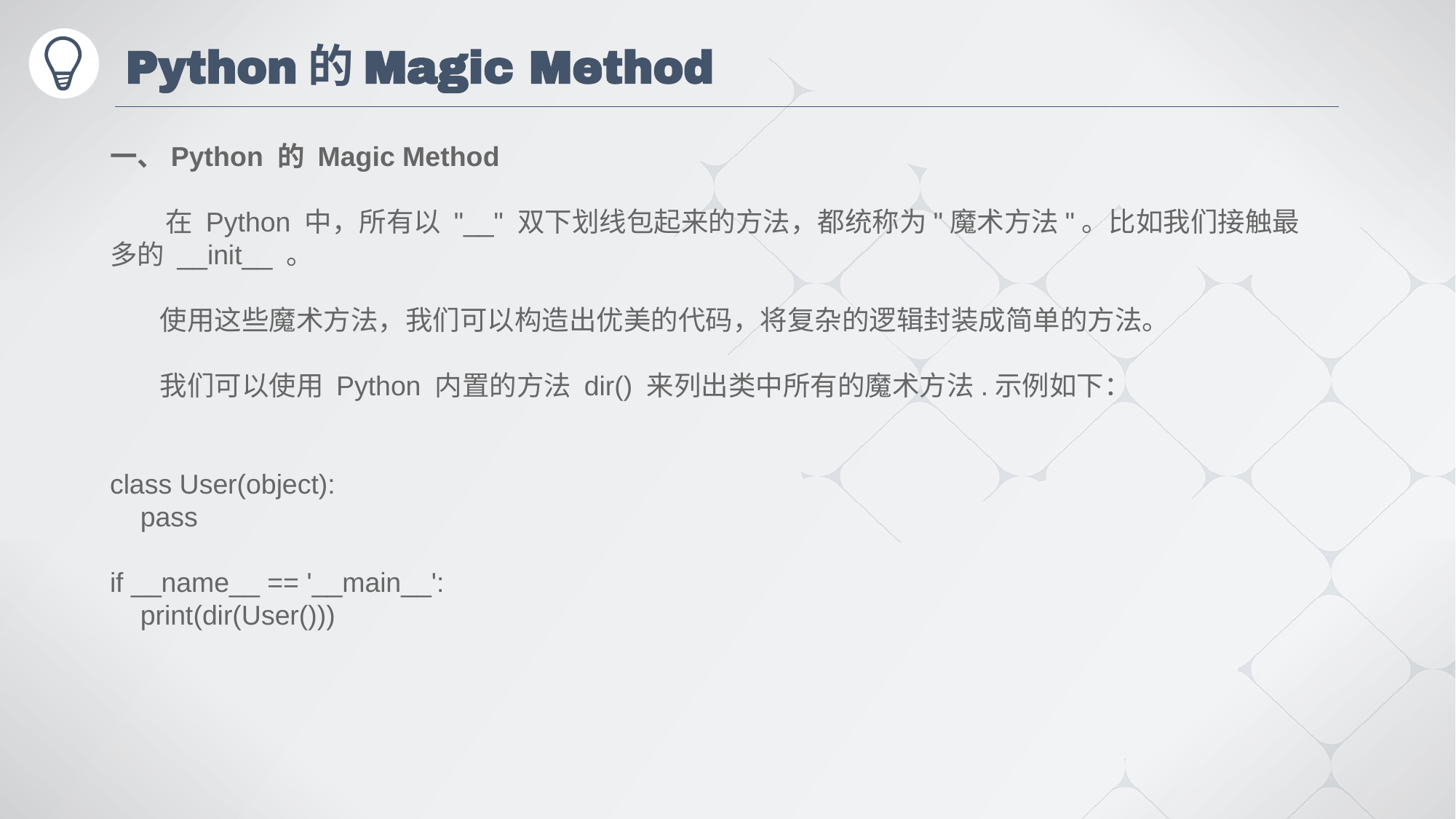

# Python的Magic Method
一、Python 的 Magic Method

        在 Python 中，所有以 "__" 双下划线包起来的方法，都统称为"魔术方法"。比如我们接触最多的 __init__ 。

       使用这些魔术方法，我们可以构造出优美的代码，将复杂的逻辑封装成简单的方法。

       我们可以使用 Python 内置的方法 dir() 来列出类中所有的魔术方法.示例如下：

class User(object):
    pass

if __name__ == '__main__':
    print(dir(User()))